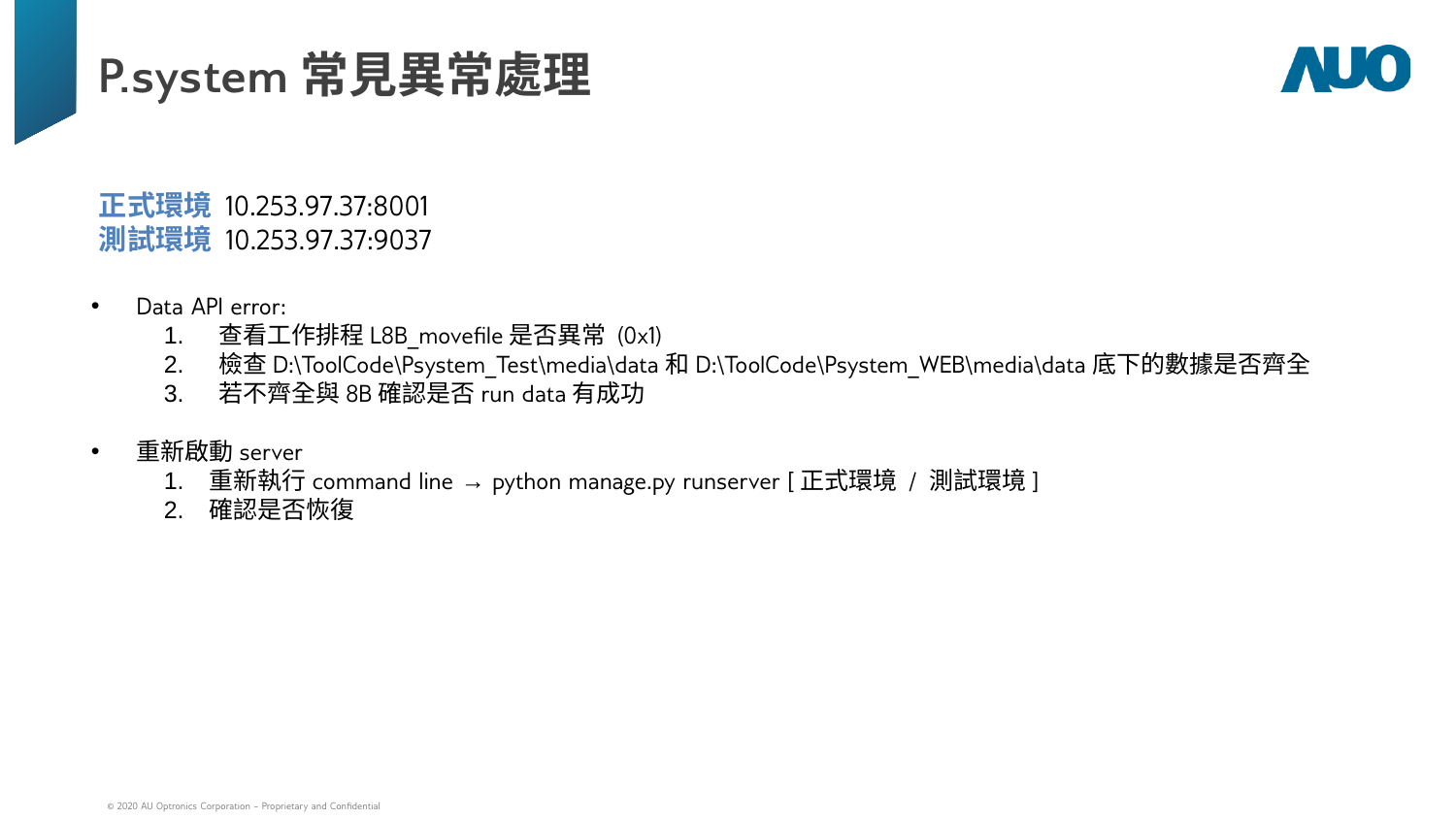

P.system常見異常處理
正式環境 10.253.97.37:8001
測試環境 10.253.97.37:9037
Data API error:
查看工作排程L8B_movefile是否異常 (0x1)
檢查D:\ToolCode\Psystem_Test\media\data和D:\ToolCode\Psystem_WEB\media\data底下的數據是否齊全
若不齊全與8B確認是否run data有成功

重新啟動server
重新執行command line → python manage.py runserver [正式環境 / 測試環境]
確認是否恢復